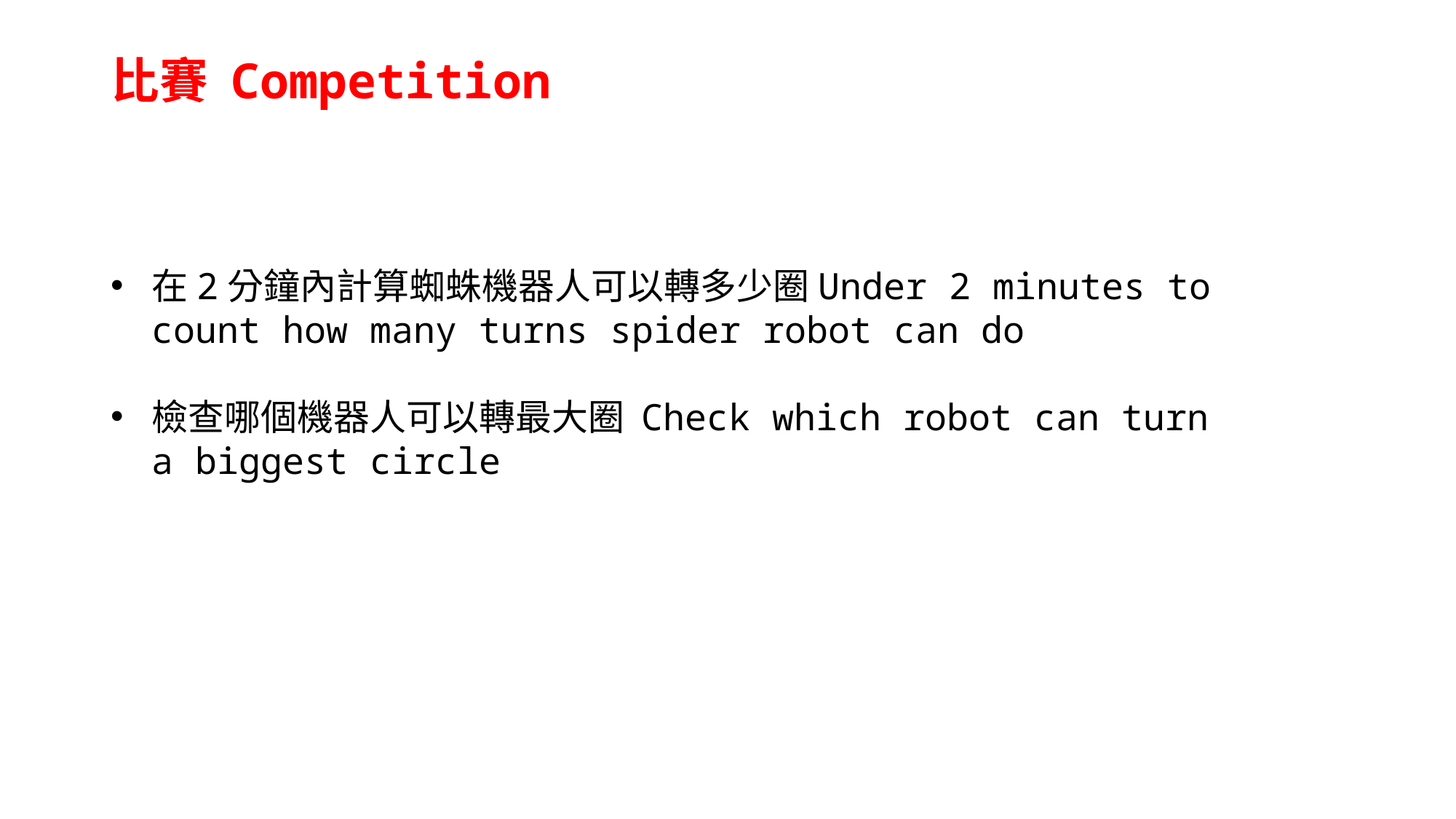

# 比賽 Competition
在2分鐘內計算蜘蛛機器人可以轉多少圈Under 2 minutes to count how many turns spider robot can do

檢查哪個機器人可以轉最大圈 Check which robot can turn a biggest circle